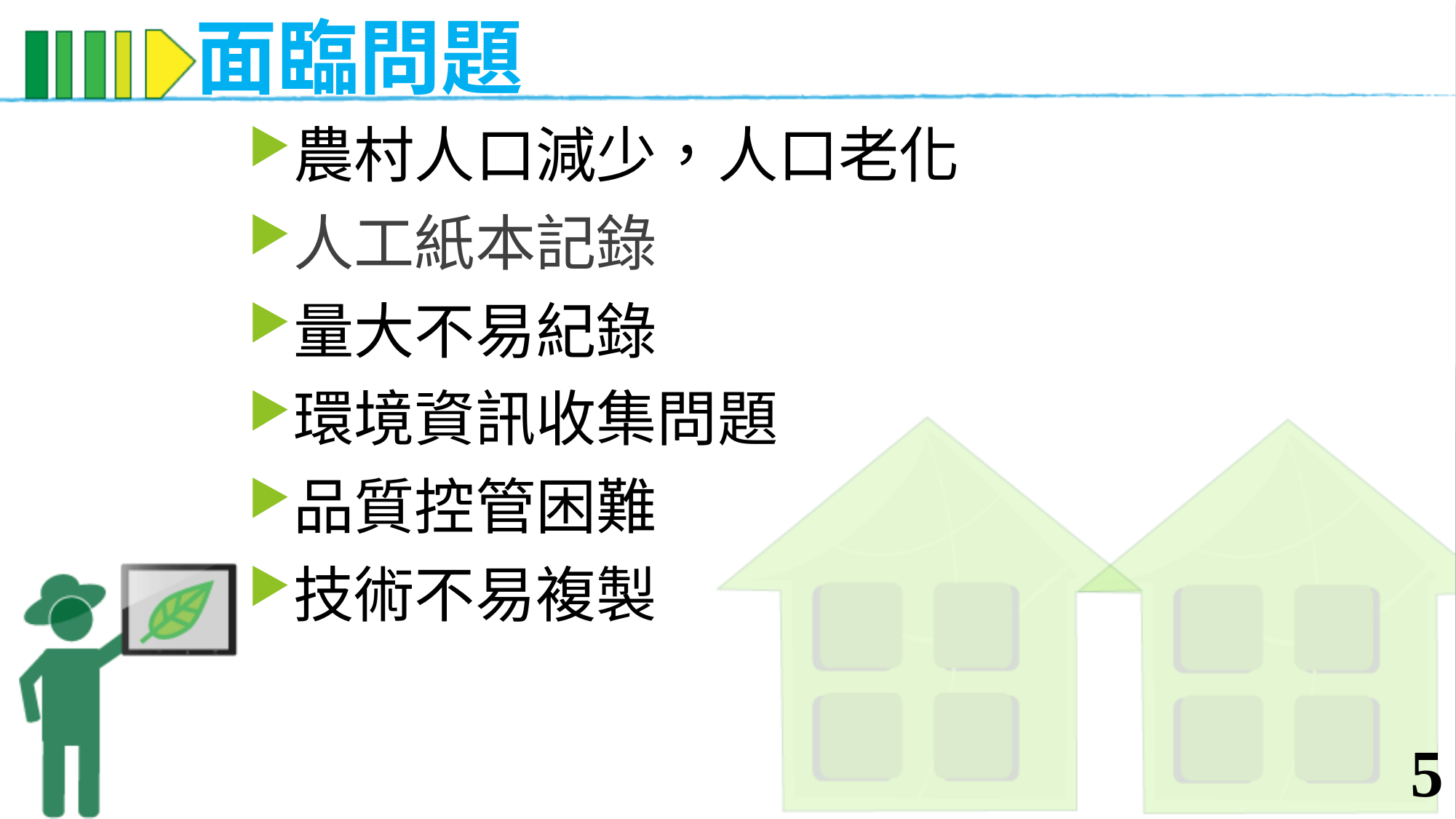

# 面臨問題
農村人口減少，人口老化
人工紙本記錄
量大不易紀錄
環境資訊收集問題
品質控管困難
技術不易複製
5